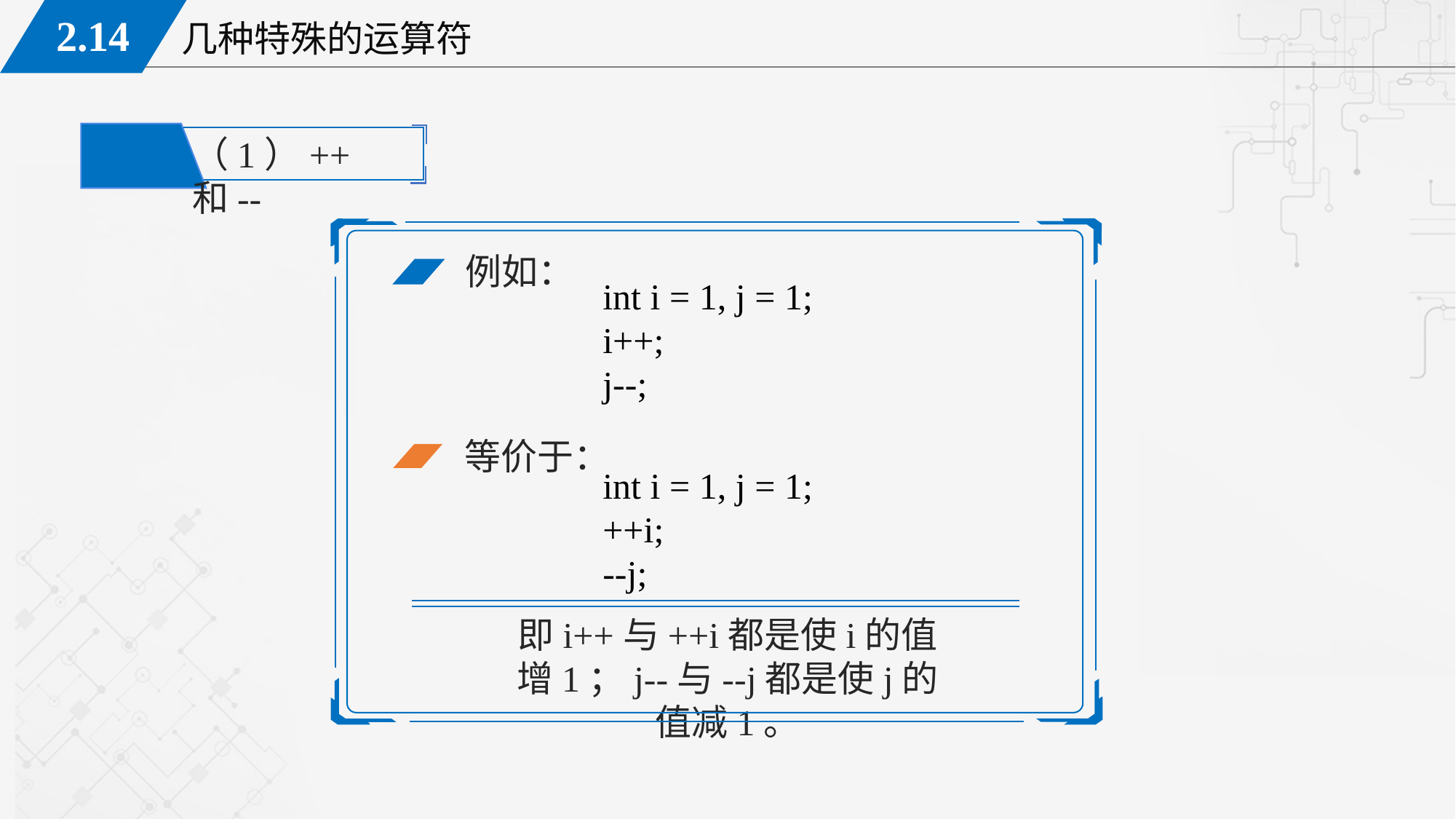

（1）++和--

例如：

int i = 1, j = 1;
i++;
j--;
等价于：

int i = 1, j = 1;
++i;
--j;
即i++与++i都是使i的值增1；j--与--j都是使j的值减1。